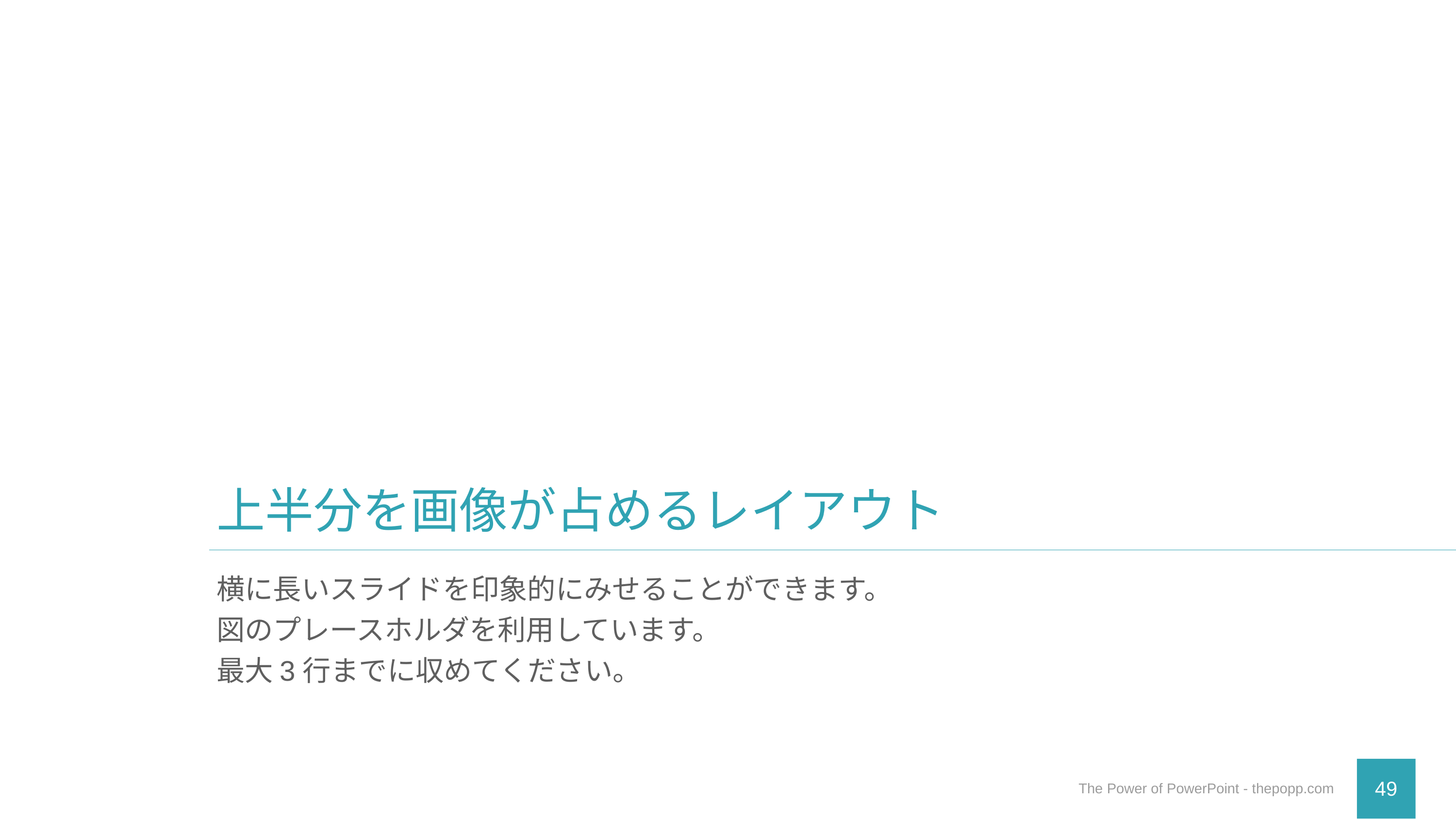

# 上半分を画像が占めるレイアウト
横に長いスライドを印象的にみせることができます。
図のプレースホルダを利用しています。
最大3行までに収めてください。

The Power of PowerPoint - thepopp.com
49